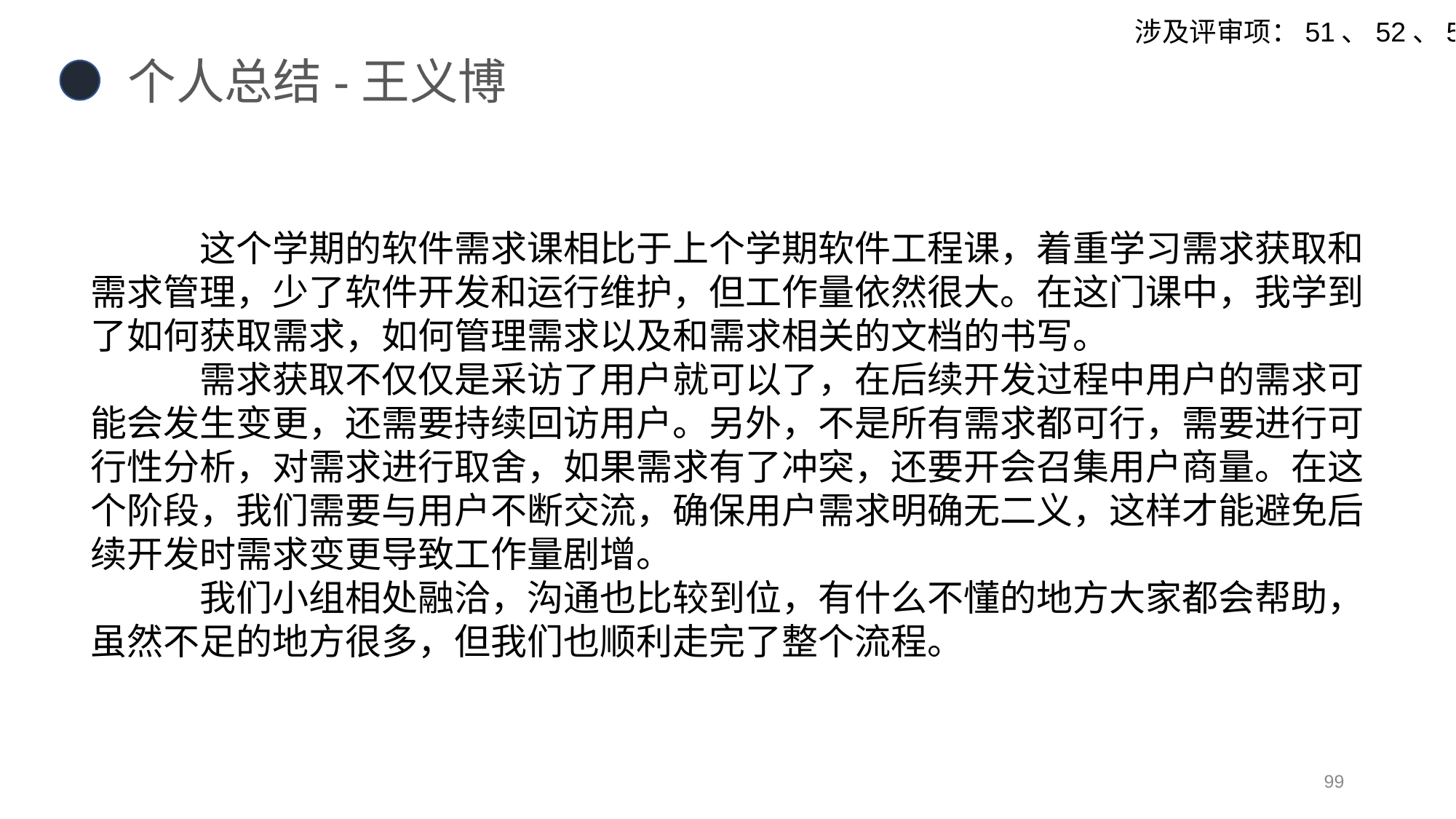

涉及评审项：51、52、53
个人总结-王义博

	这个学期的软件需求课相比于上个学期软件工程课，着重学习需求获取和需求管理，少了软件开发和运行维护，但工作量依然很大。在这门课中，我学到了如何获取需求，如何管理需求以及和需求相关的文档的书写。
	需求获取不仅仅是采访了用户就可以了，在后续开发过程中用户的需求可能会发生变更，还需要持续回访用户。另外，不是所有需求都可行，需要进行可行性分析，对需求进行取舍，如果需求有了冲突，还要开会召集用户商量。在这个阶段，我们需要与用户不断交流，确保用户需求明确无二义，这样才能避免后续开发时需求变更导致工作量剧增。
	我们小组相处融洽，沟通也比较到位，有什么不懂的地方大家都会帮助，虽然不足的地方很多，但我们也顺利走完了整个流程。
99